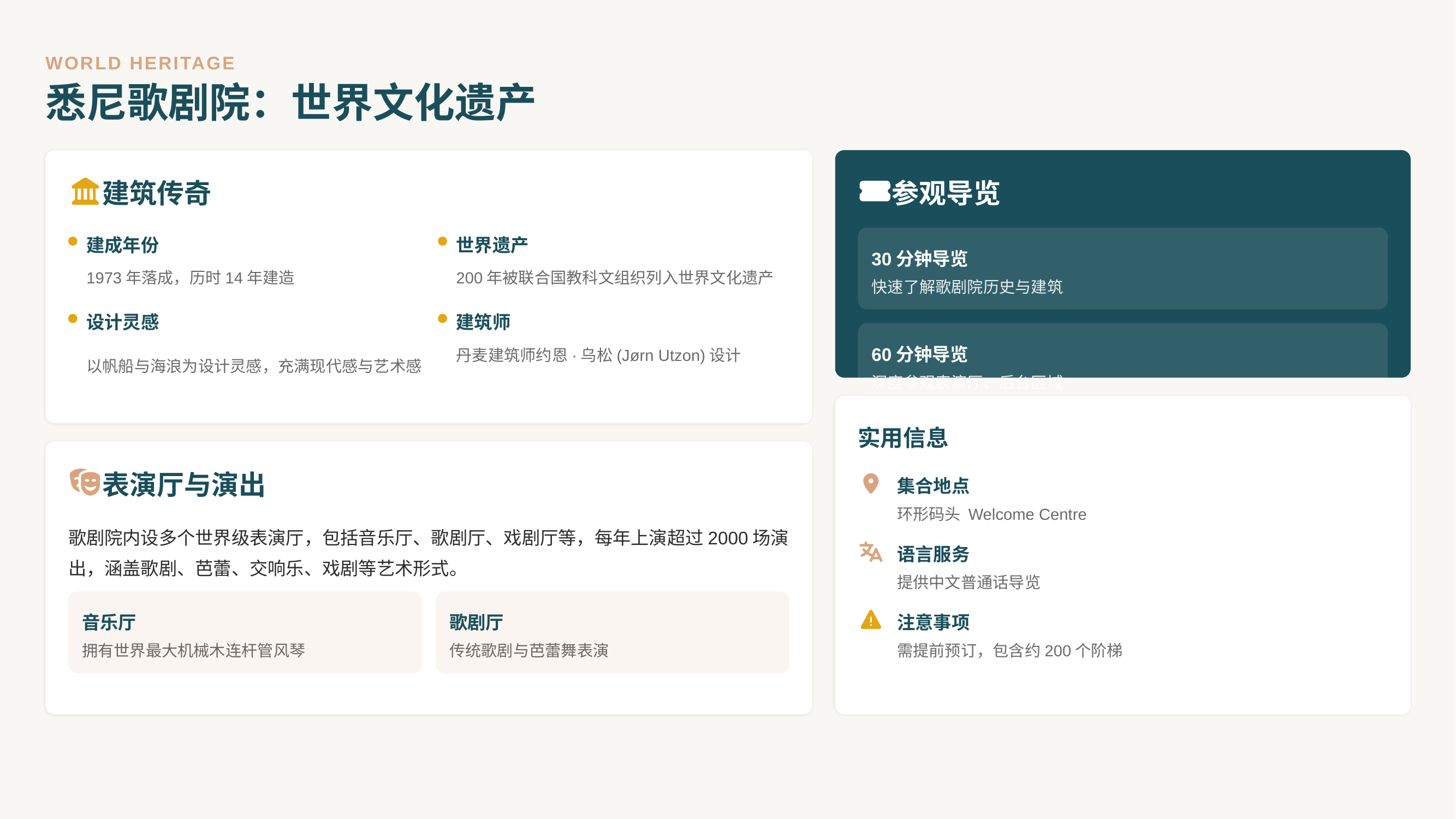

WORLD HERITAGE
悉尼歌剧院：世界文化遗产

建筑传奇
参观导览

建成年份
世界遗产

30分钟导览
1973年落成，历时14年建造
200年被联合国教科文组织列入世界文化遗产
快速了解歌剧院历史与建筑
设计灵感
建筑师

60分钟导览
以帆船与海浪为设计灵感，充满现代感与艺术感
丹麦建筑师约恩·乌松(Jørn Utzon)设计
深度参观表演厅、后台区域

实用信息

表演厅与演出

集合地点

环形码头 Welcome Centre
歌剧院内设多个世界级表演厅，包括音乐厅、歌剧厅、戏剧厅等，每年上演超过2000场演出，涵盖歌剧、芭蕾、交响乐、戏剧等艺术形式。
语言服务

提供中文普通话导览

音乐厅
歌剧厅
注意事项

拥有世界最大机械木连杆管风琴
传统歌剧与芭蕾舞表演
需提前预订，包含约200个阶梯